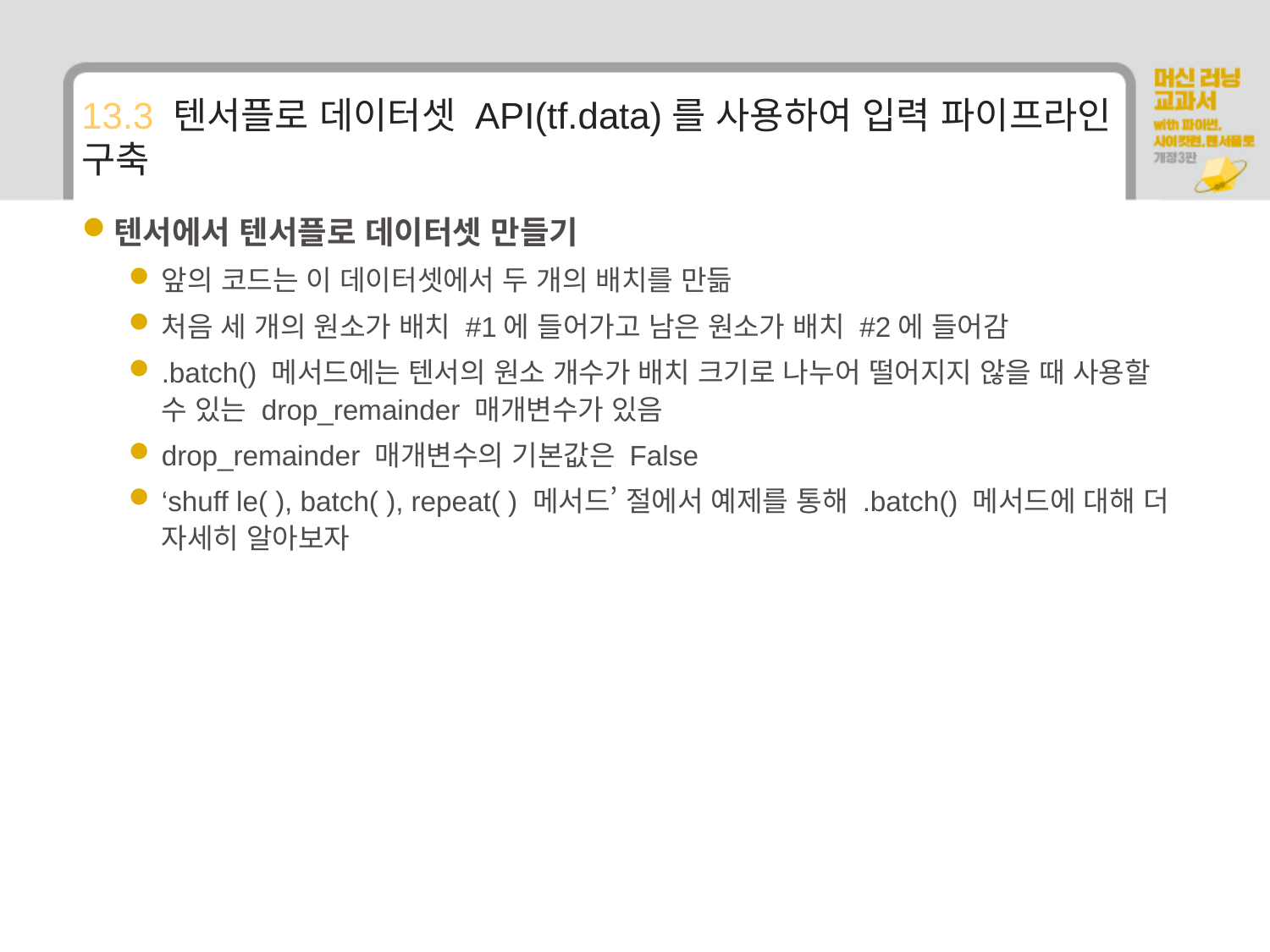

# 13.3 텐서플로 데이터셋 API(tf.data)를 사용하여 입력 파이프라인 구축
텐서에서 텐서플로 데이터셋 만들기
앞의 코드는 이 데이터셋에서 두 개의 배치를 만듦
처음 세 개의 원소가 배치 #1에 들어가고 남은 원소가 배치 #2에 들어감
.batch() 메서드에는 텐서의 원소 개수가 배치 크기로 나누어 떨어지지 않을 때 사용할 수 있는 drop_remainder 매개변수가 있음
drop_remainder 매개변수의 기본값은 False
‘shuff le( ), batch( ), repeat( ) 메서드’ 절에서 예제를 통해 .batch() 메서드에 대해 더 자세히 알아보자